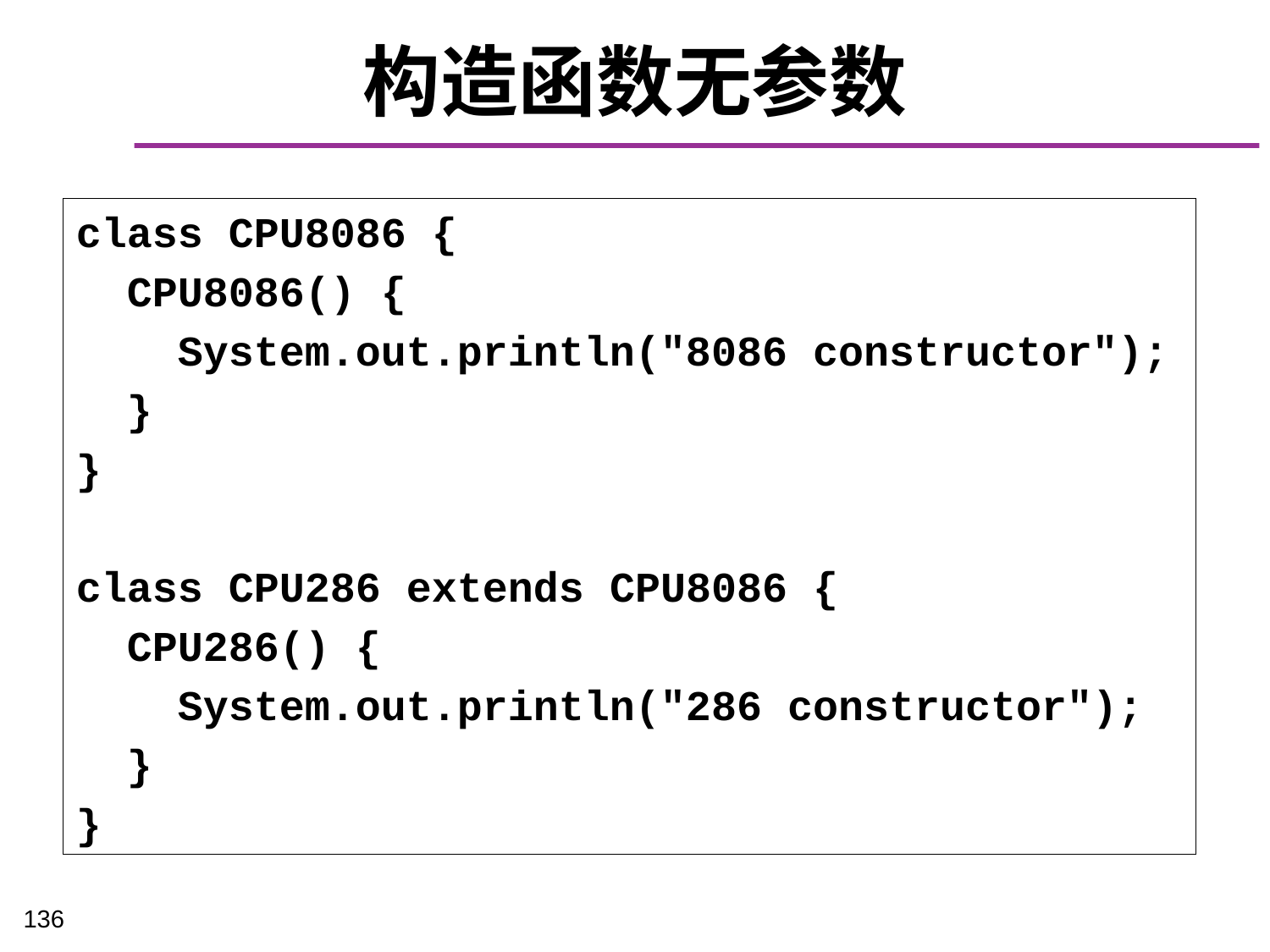

# 构造函数无参数
class CPU8086 {
  CPU8086() {
    System.out.println("8086 constructor");
  }
}

class CPU286 extends CPU8086 {
  CPU286() {
    System.out.println("286 constructor");
  }
}
136